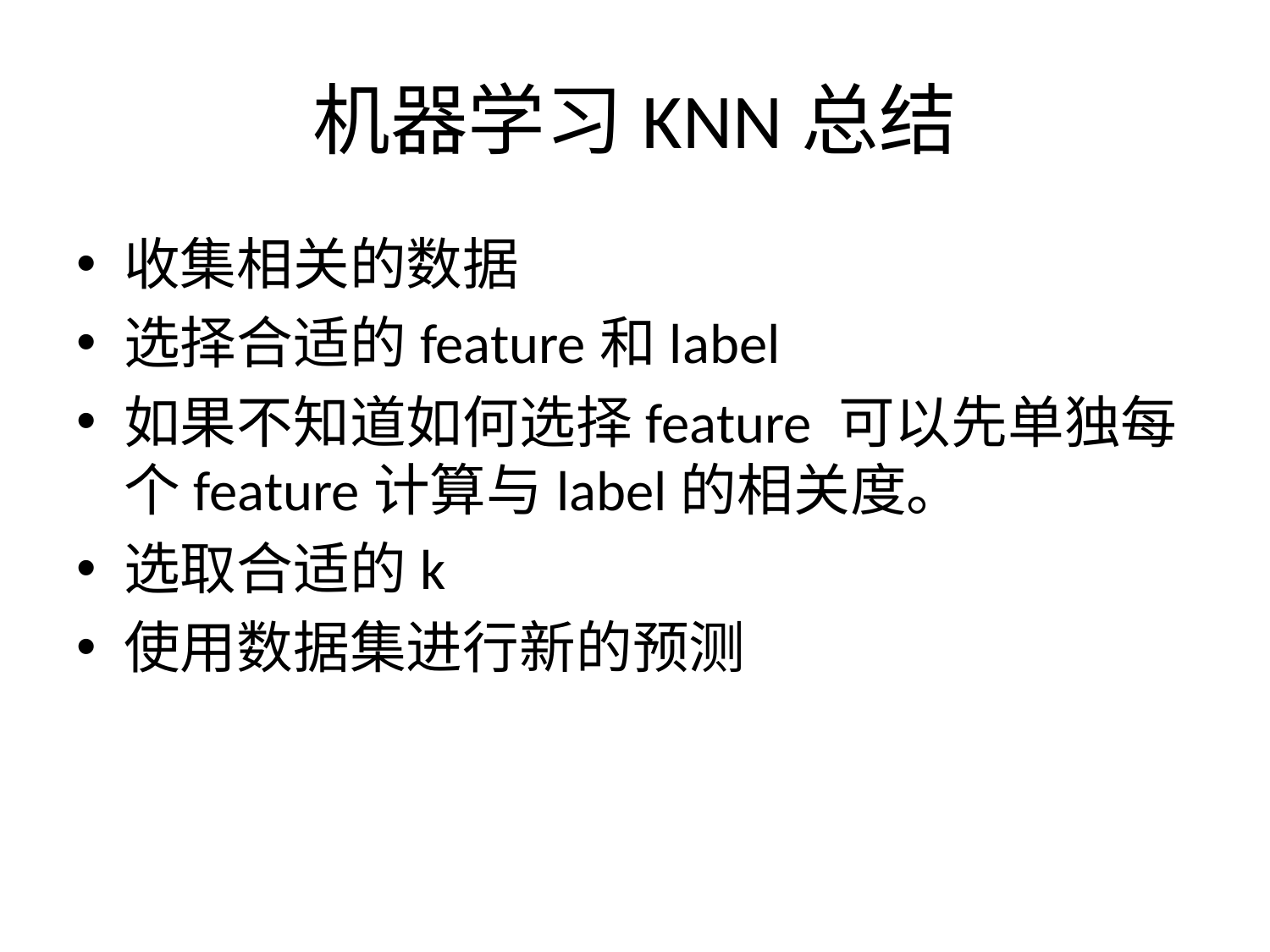

# 机器学习KNN总结
收集相关的数据
选择合适的feature和label
如果不知道如何选择feature 可以先单独每个feature计算与label的相关度。
选取合适的k
使用数据集进行新的预测